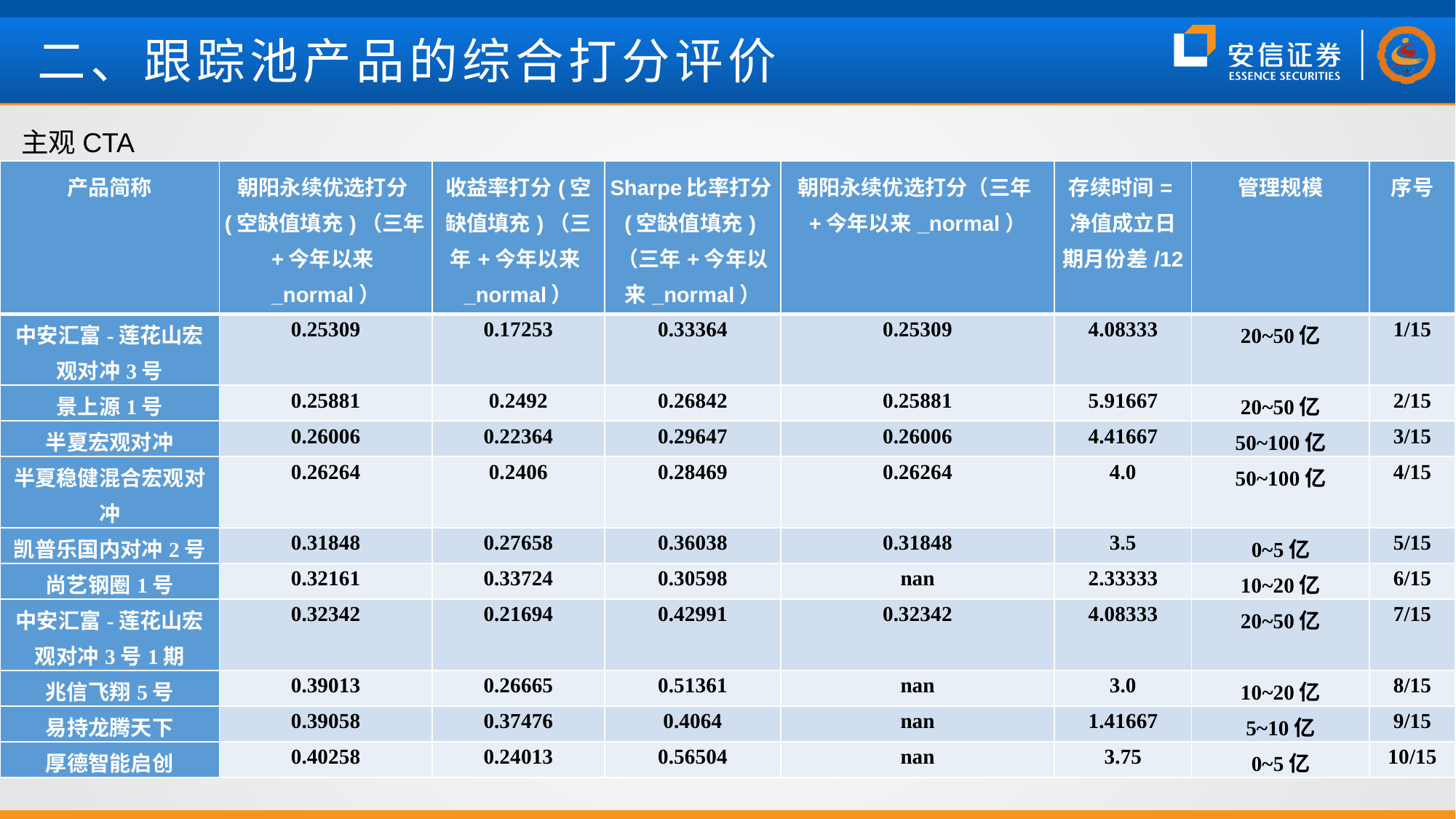

二、跟踪池产品的综合打分评价
主观CTA
| 产品简称 | 朝阳永续优选打分(空缺值填充)（三年+今年以来\_normal） | 收益率打分(空缺值填充)（三年+今年以来\_normal） | Sharpe比率打分(空缺值填充)（三年+今年以来\_normal） | 朝阳永续优选打分（三年+今年以来\_normal） | 存续时间=净值成立日期月份差/12 | 管理规模 | 序号 |
| --- | --- | --- | --- | --- | --- | --- | --- |
| 中安汇富-莲花山宏观对冲3号 | 0.25309 | 0.17253 | 0.33364 | 0.25309 | 4.08333 | 20~50亿 | 1/15 |
| 景上源1号 | 0.25881 | 0.2492 | 0.26842 | 0.25881 | 5.91667 | 20~50亿 | 2/15 |
| 半夏宏观对冲 | 0.26006 | 0.22364 | 0.29647 | 0.26006 | 4.41667 | 50~100亿 | 3/15 |
| 半夏稳健混合宏观对冲 | 0.26264 | 0.2406 | 0.28469 | 0.26264 | 4.0 | 50~100亿 | 4/15 |
| 凯普乐国内对冲2号 | 0.31848 | 0.27658 | 0.36038 | 0.31848 | 3.5 | 0~5亿 | 5/15 |
| 尚艺钢圈1号 | 0.32161 | 0.33724 | 0.30598 | nan | 2.33333 | 10~20亿 | 6/15 |
| 中安汇富-莲花山宏观对冲3号1期 | 0.32342 | 0.21694 | 0.42991 | 0.32342 | 4.08333 | 20~50亿 | 7/15 |
| 兆信飞翔5号 | 0.39013 | 0.26665 | 0.51361 | nan | 3.0 | 10~20亿 | 8/15 |
| 易持龙腾天下 | 0.39058 | 0.37476 | 0.4064 | nan | 1.41667 | 5~10亿 | 9/15 |
| 厚德智能启创 | 0.40258 | 0.24013 | 0.56504 | nan | 3.75 | 0~5亿 | 10/15 |